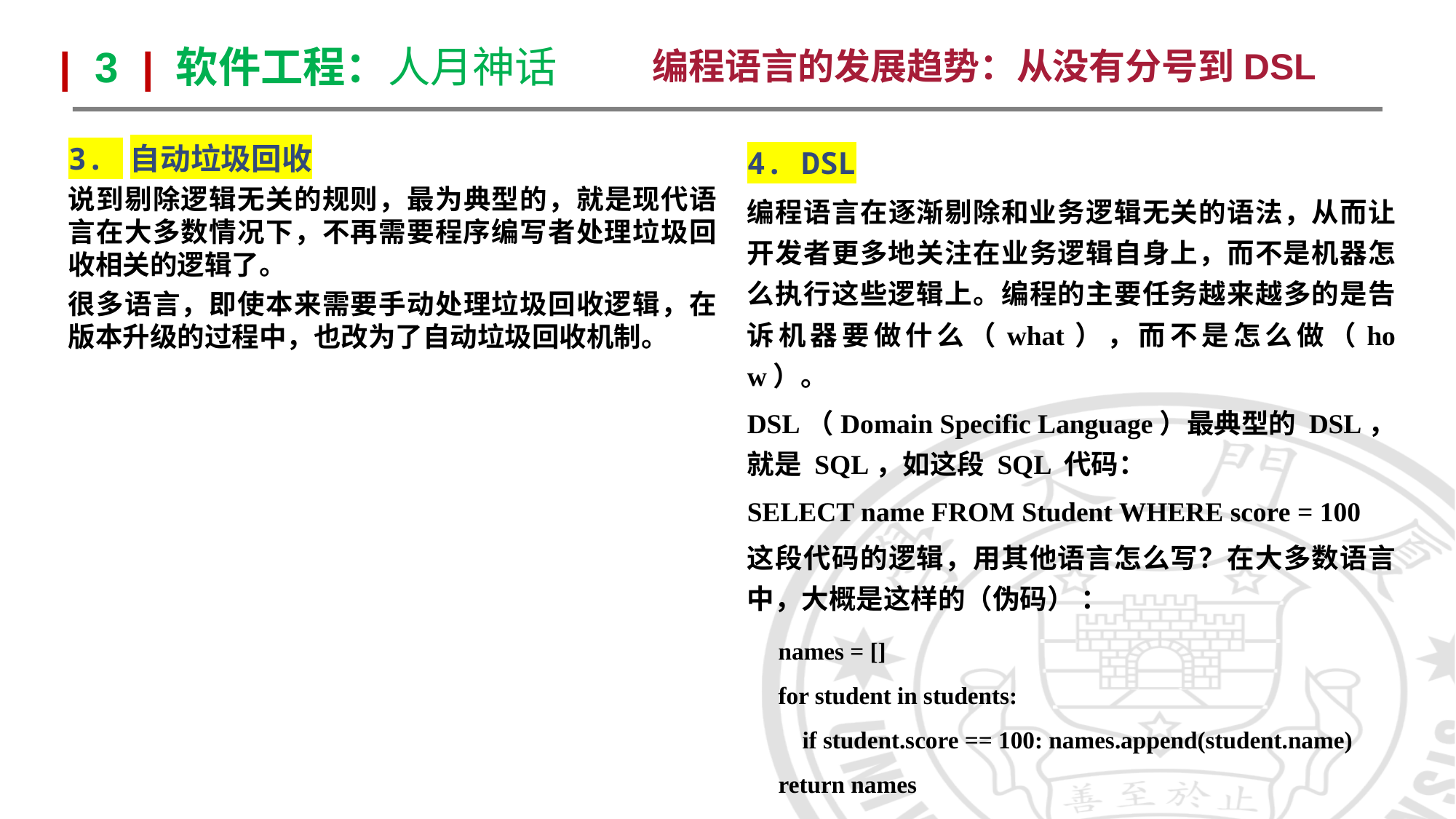

编程语言的发展趋势：从没有分号到DSL
|  3  | 软件工程：人月神话
3. 自动垃圾回收
说到剔除逻辑无关的规则，最为典型的，就是现代语言在大多数情况下，不再需要程序编写者处理垃圾回收相关的逻辑了。
很多语言，即使本来需要手动处理垃圾回收逻辑，在版本升级的过程中，也改为了自动垃圾回收机制。

4. DSL
编程语言在逐渐剔除和业务逻辑无关的语法，从而让开发者更多地关注在业务逻辑自身上，而不是机器怎么执行这些逻辑上。编程的主要任务越来越多的是告诉机器要做什么（what），而不是怎么做（how）。
DSL（Domain Specific Language）最典型的 DSL，就是 SQL，如这段 SQL 代码：
SELECT name FROM Student WHERE score = 100
这段代码的逻辑，用其他语言怎么写？在大多数语言中，大概是这样的（伪码） ：
names = []
for student in students:
    if student.score == 100: names.append(student.name)
return names